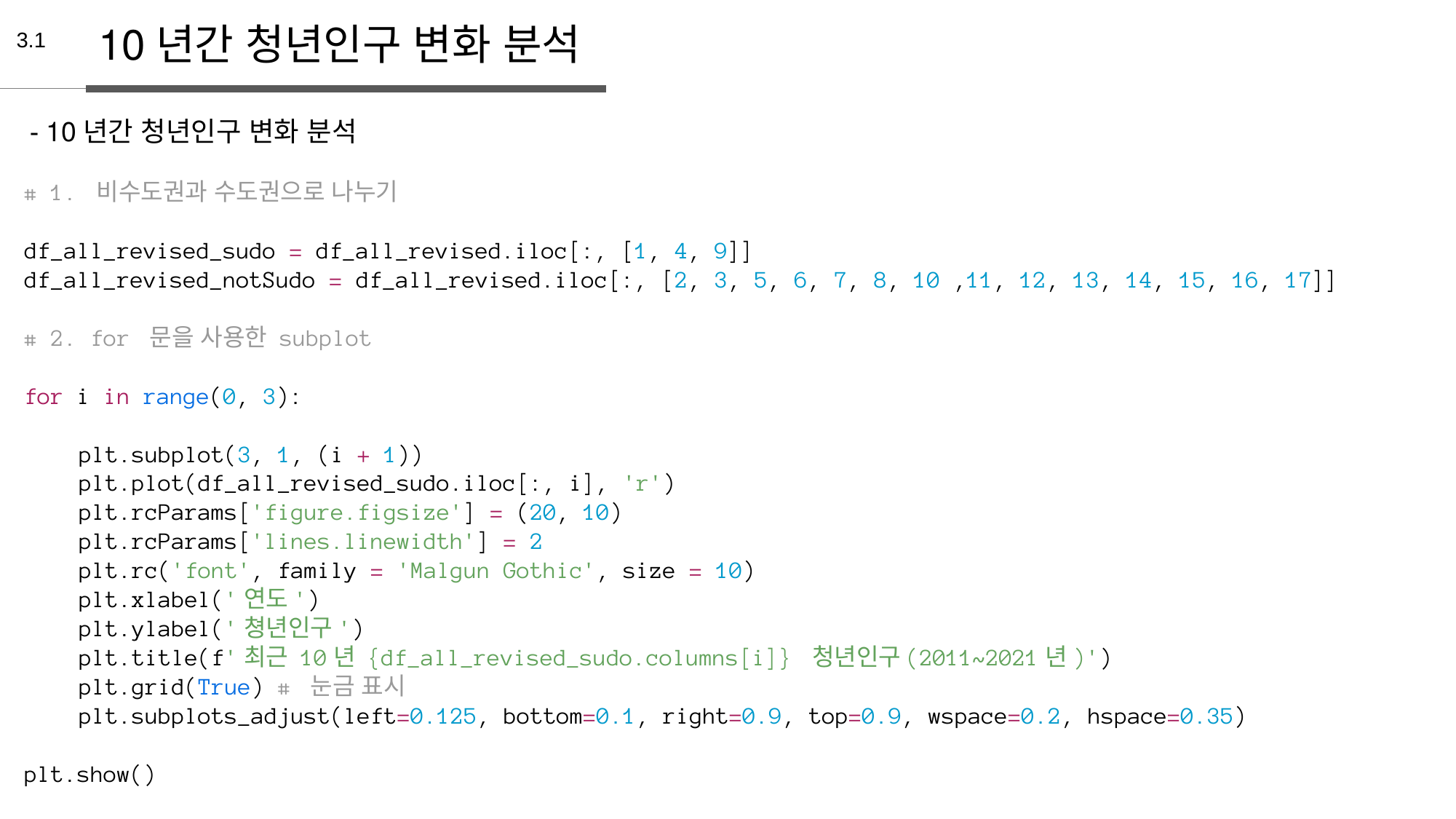

10년간 청년인구 변화 분석
3.1
- 10년간 청년인구 변화 분석
# 1. 비수도권과 수도권으로 나누기

df_all_revised_sudo = df_all_revised.iloc[:, [1, 4, 9]]
df_all_revised_notSudo = df_all_revised.iloc[:, [2, 3, 5, 6, 7, 8, 10 ,11, 12, 13, 14, 15, 16, 17]]

# 2. for 문을 사용한 subplot

for i in range(0, 3):

plt.subplot(3, 1, (i + 1))
plt.plot(df_all_revised_sudo.iloc[:, i], 'r')
plt.rcParams['figure.figsize'] = (20, 10)
plt.rcParams['lines.linewidth'] = 2
plt.rc('font', family = 'Malgun Gothic', size = 10)
plt.xlabel('연도')
plt.ylabel('쳥년인구')
plt.title(f'최근 10년 {df_all_revised_sudo.columns[i]} 청년인구(2011~2021년)')
plt.grid(True) # 눈금 표시
plt.subplots_adjust(left=0.125, bottom=0.1, right=0.9, top=0.9, wspace=0.2, hspace=0.35)

plt.show()